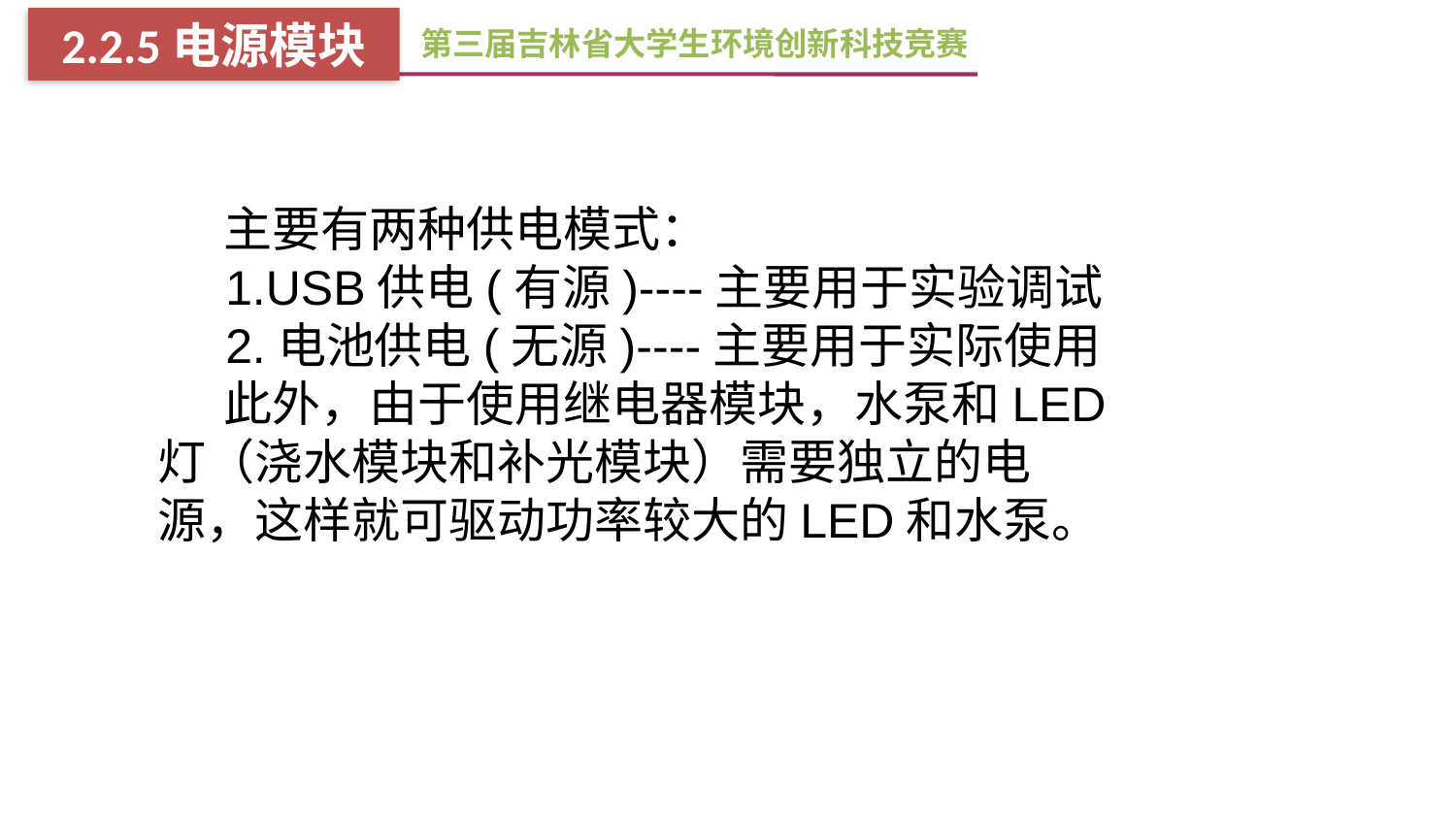

第三届吉林省大学生环境创新科技竞赛
2.2.5电源模块

     主要有两种供电模式：
     1.USB供电(有源)----主要用于实验调试
     2.电池供电(无源)----主要用于实际使用
     此外，由于使用继电器模块，水泵和LED灯（浇水模块和补光模块）需要独立的电源，这样就可驱动功率较大的LED和水泵。